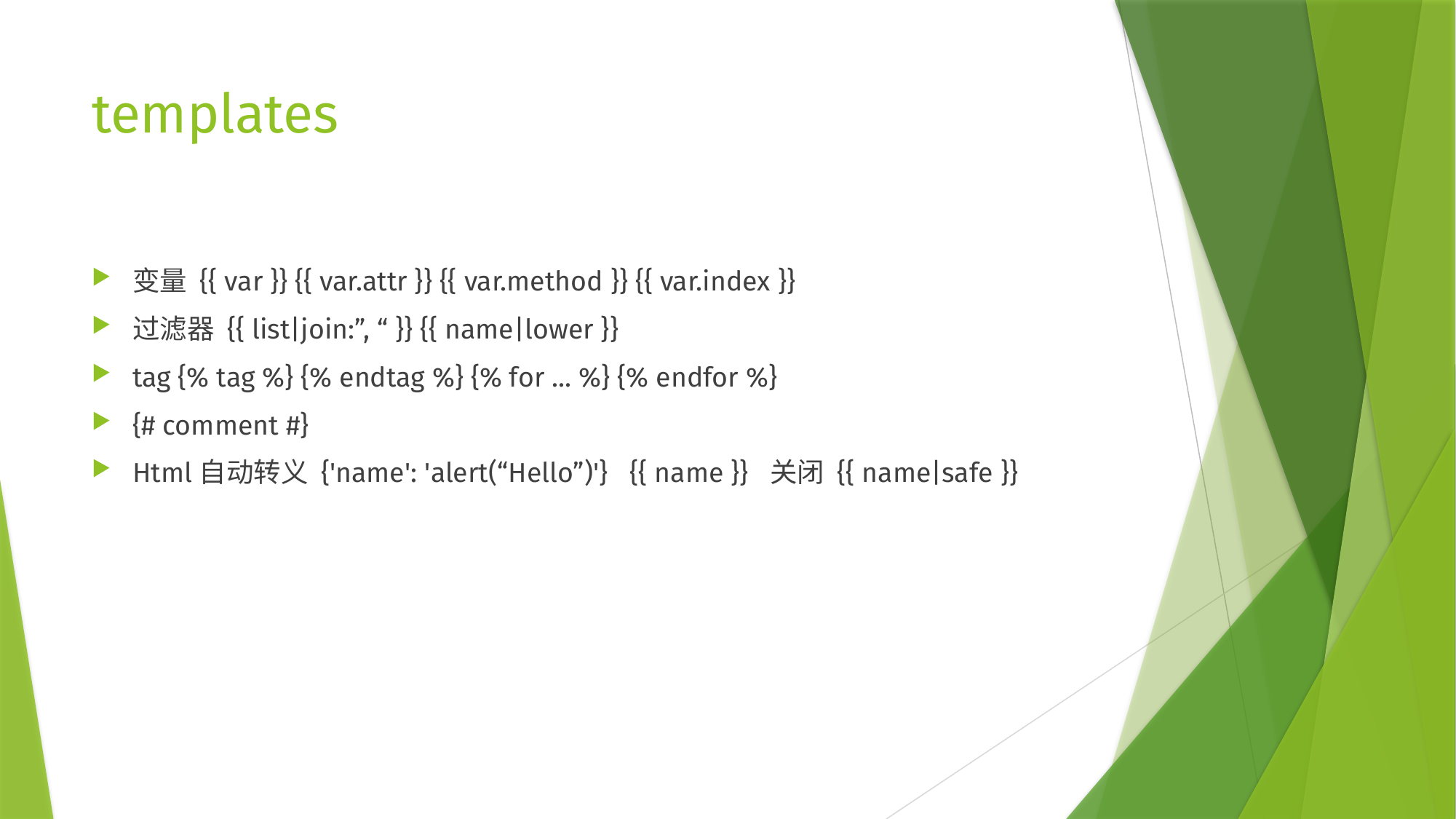

# templates
变量 {{ var }} {{ var.attr }} {{ var.method }} {{ var.index }}
过滤器 {{ list|join:”, “ }} {{ name|lower }}
tag {% tag %} {% endtag %} {% for ... %} {% endfor %}
{# comment #}
Html自动转义 {'name': 'alert(“Hello”)'}   {{ name }}  关闭 {{ name|safe }}